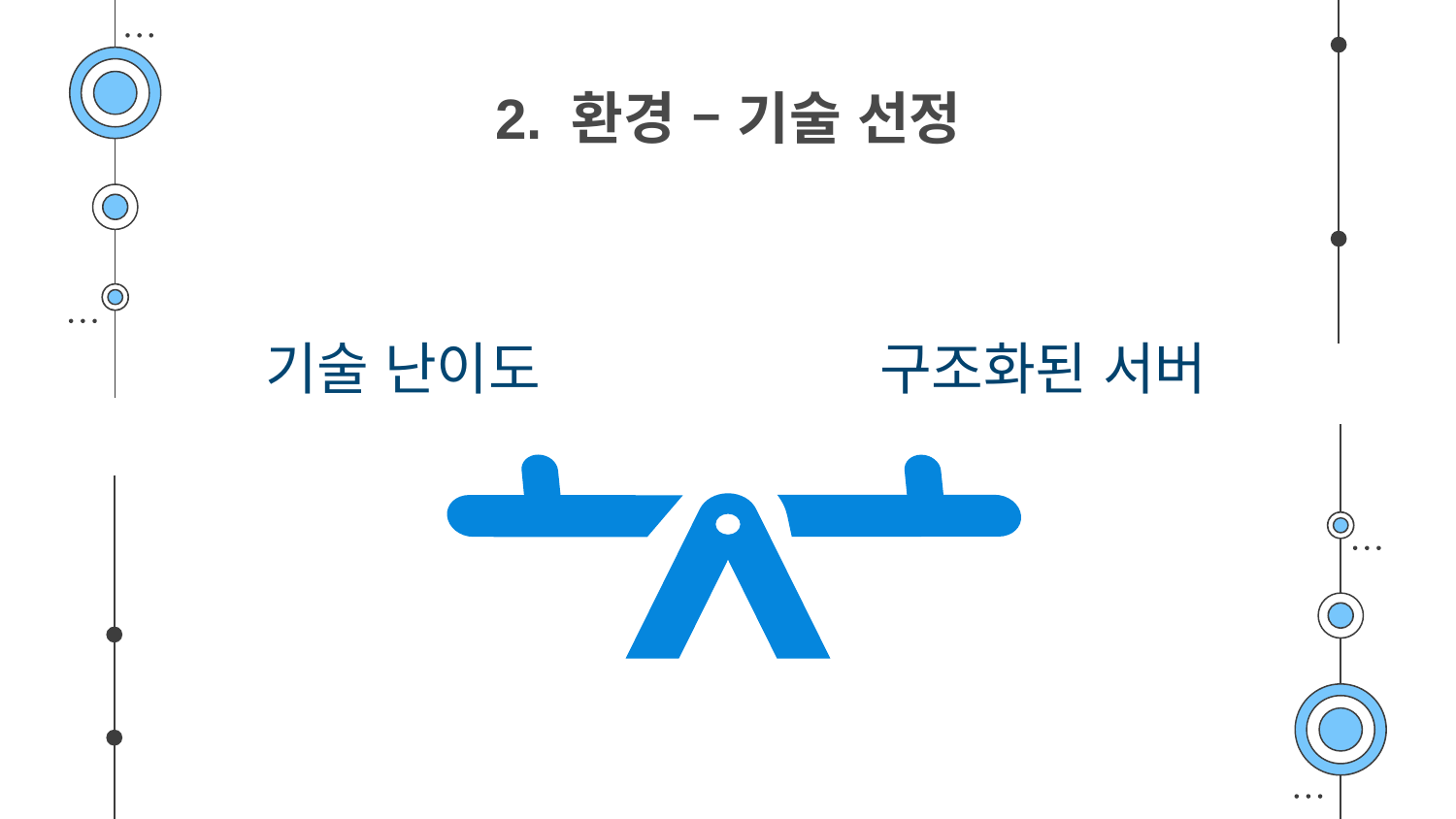

2. 환경 – 기술 선정
기술 난이도
구조화된 서버